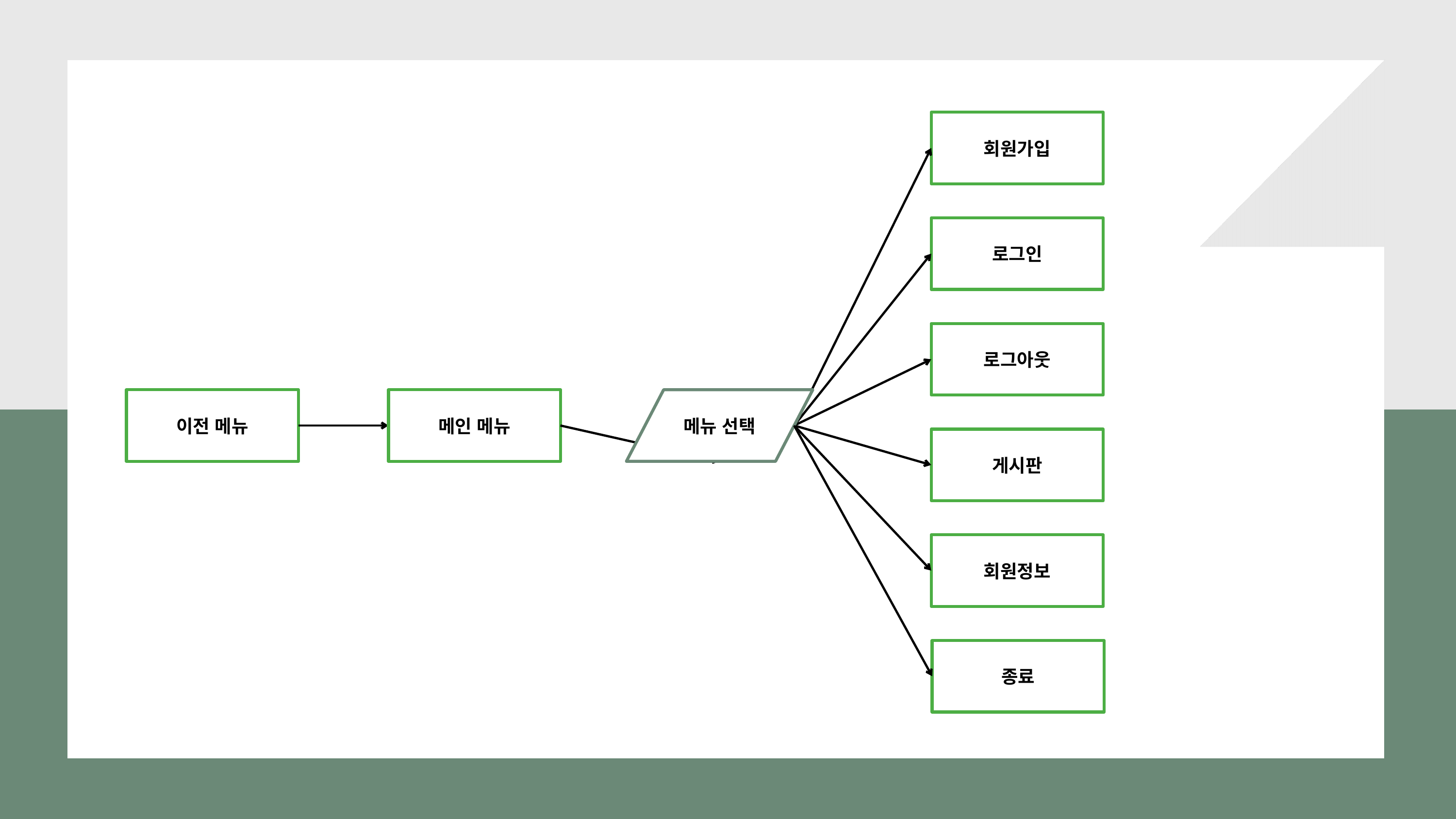

회원가입
로그인
로그아웃
.이전 메뉴.
메인 메뉴
메뉴 선택

게시판
회원정보
종료